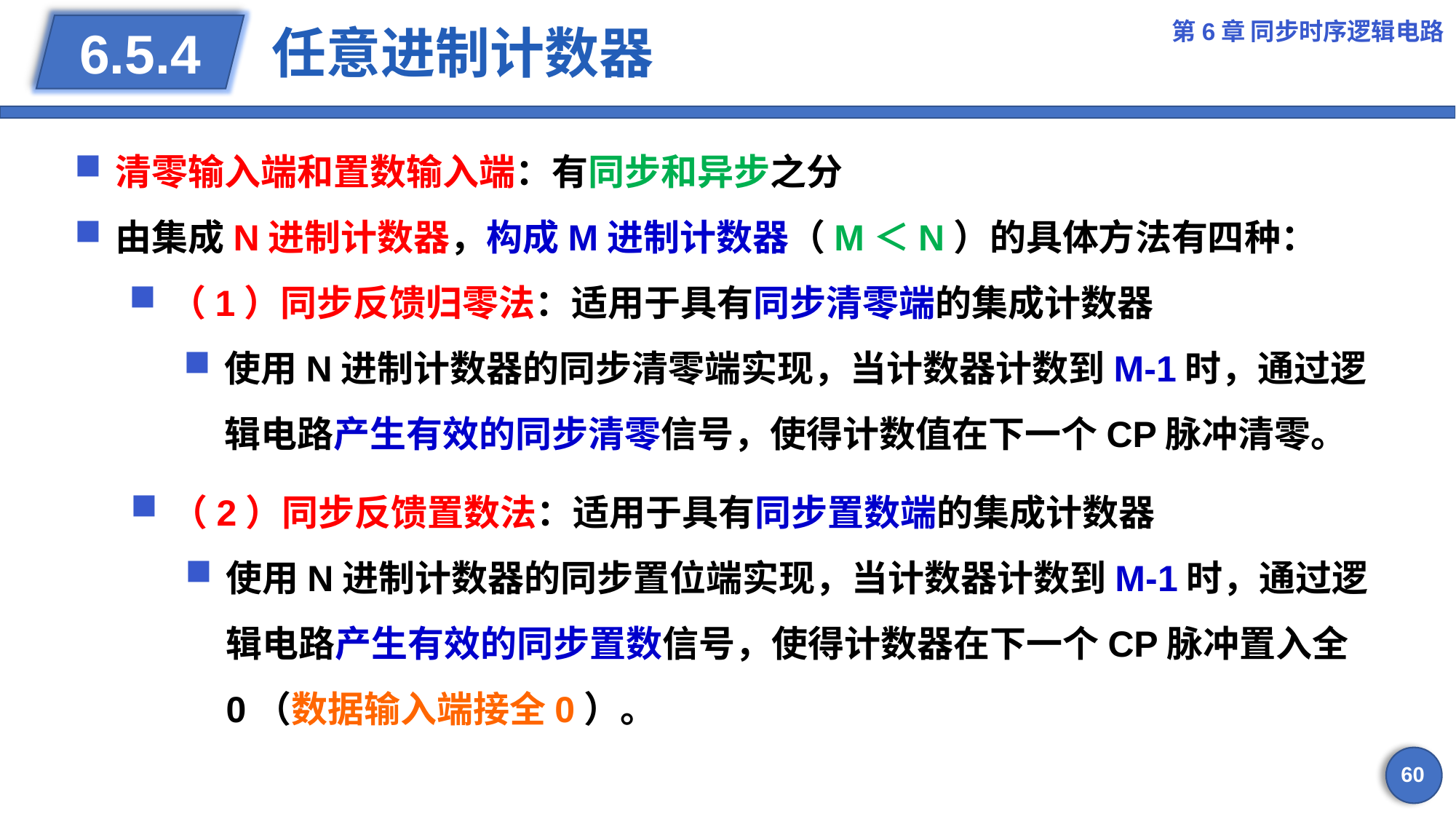

第6章 同步时序逻辑电路
# 任意进制计数器
6.5.4
清零输入端和置数输入端：有同步和异步之分
由集成N进制计数器，构成M进制计数器（M＜N）的具体方法有四种：
（1）同步反馈归零法：适用于具有同步清零端的集成计数器
使用N进制计数器的同步清零端实现，当计数器计数到M-1时，通过逻辑电路产生有效的同步清零信号，使得计数值在下一个CP脉冲清零。
（2）同步反馈置数法：适用于具有同步置数端的集成计数器
使用N进制计数器的同步置位端实现，当计数器计数到M-1时，通过逻辑电路产生有效的同步置数信号，使得计数器在下一个CP脉冲置入全0（数据输入端接全0）。
60